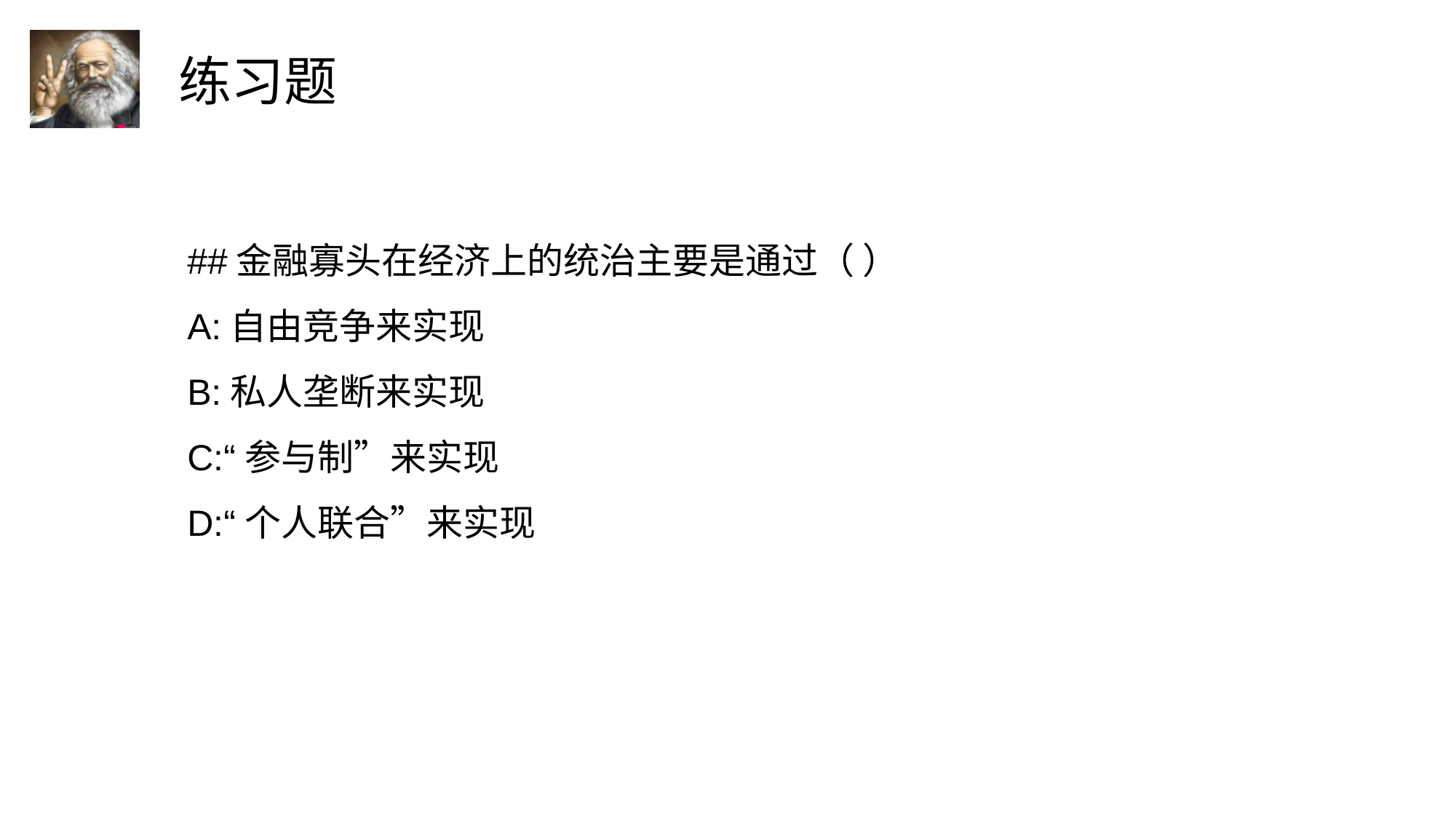

##金融寡头在经济上的统治主要是通过（ ）
A:自由竞争来实现
B:私人垄断来实现
C:“参与制”来实现
D:“个人联合”来实现